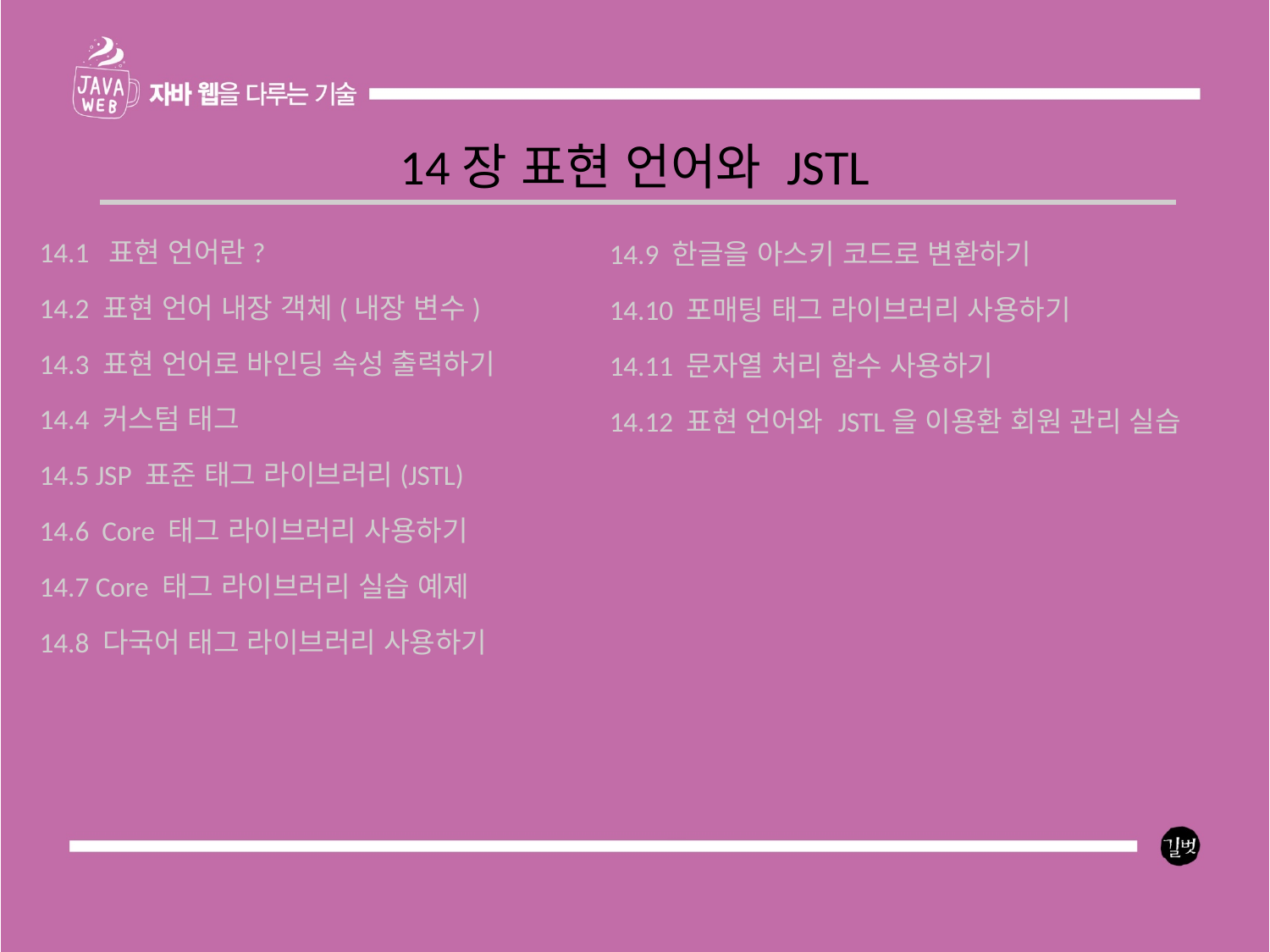

14장 표현 언어와 JSTL
14.1  표현 언어란?
14.2 표현 언어 내장 객체(내장 변수)
14.3 표현 언어로 바인딩 속성 출력하기
14.4 커스텀 태그
14.5 JSP 표준 태그 라이브러리(JSTL)
14.6  Core 태그 라이브러리 사용하기
14.7 Core 태그 라이브러리 실습 예제
14.8 다국어 태그 라이브러리 사용하기
14.9 한글을 아스키 코드로 변환하기
14.10 포매팅 태그 라이브러리 사용하기
14.11 문자열 처리 함수 사용하기
14.12 표현 언어와 JSTL을 이용환 회원 관리 실습